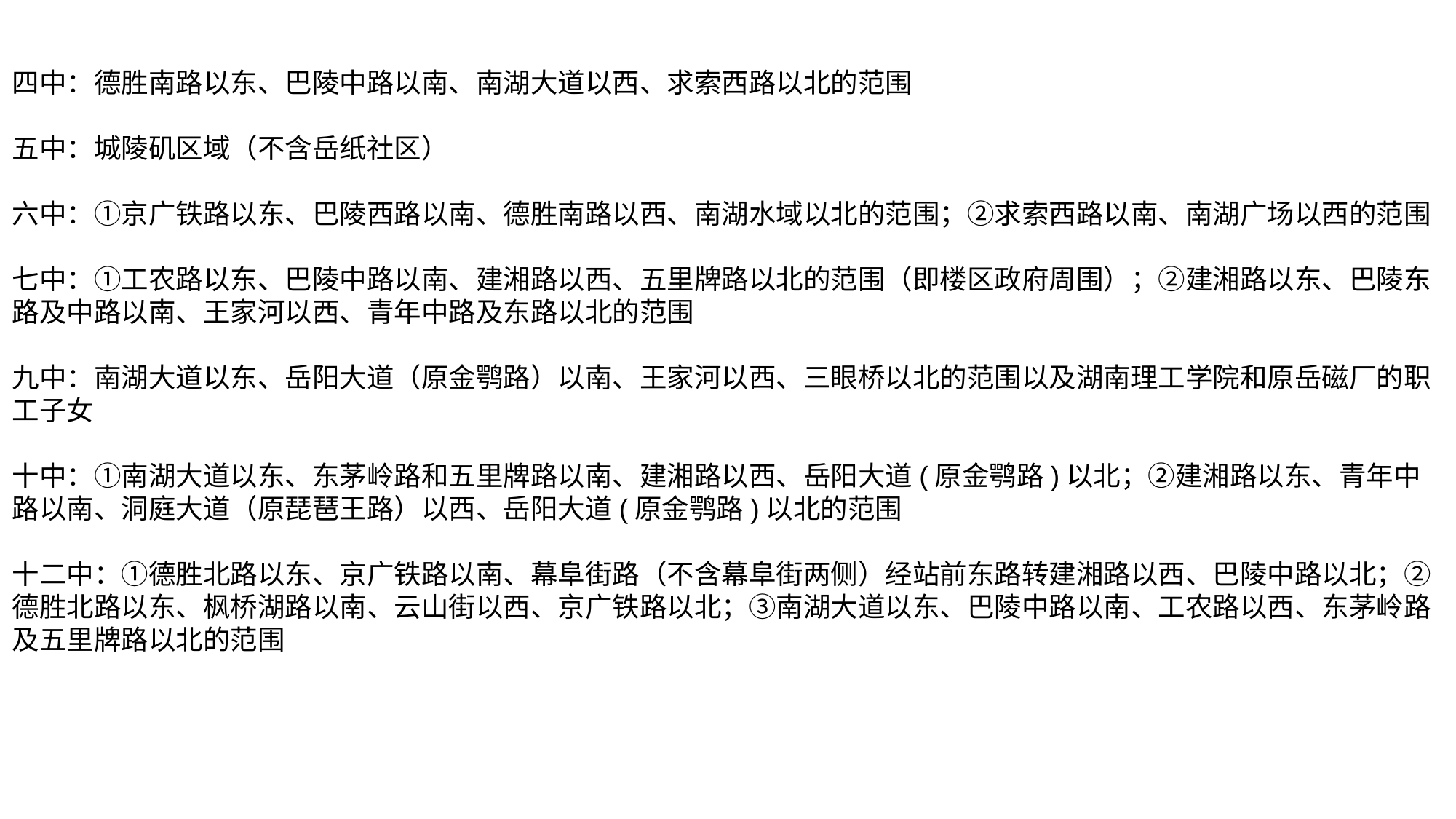

四中：德胜南路以东、巴陵中路以南、南湖大道以西、求索西路以北的范围

五中：城陵矶区域（不含岳纸社区）

六中：①京广铁路以东、巴陵西路以南、德胜南路以西、南湖水域以北的范围；②求索西路以南、南湖广场以西的范围

七中：①工农路以东、巴陵中路以南、建湘路以西、五里牌路以北的范围（即楼区政府周围）；②建湘路以东、巴陵东路及中路以南、王家河以西、青年中路及东路以北的范围

九中：南湖大道以东、岳阳大道（原金鹗路）以南、王家河以西、三眼桥以北的范围以及湖南理工学院和原岳磁厂的职工子女

十中：①南湖大道以东、东茅岭路和五里牌路以南、建湘路以西、岳阳大道(原金鹗路)以北；②建湘路以东、青年中路以南、洞庭大道（原琵琶王路）以西、岳阳大道(原金鹗路)以北的范围

十二中：①德胜北路以东、京广铁路以南、幕阜街路（不含幕阜街两侧）经站前东路转建湘路以西、巴陵中路以北；②德胜北路以东、枫桥湖路以南、云山街以西、京广铁路以北；③南湖大道以东、巴陵中路以南、工农路以西、东茅岭路及五里牌路以北的范围